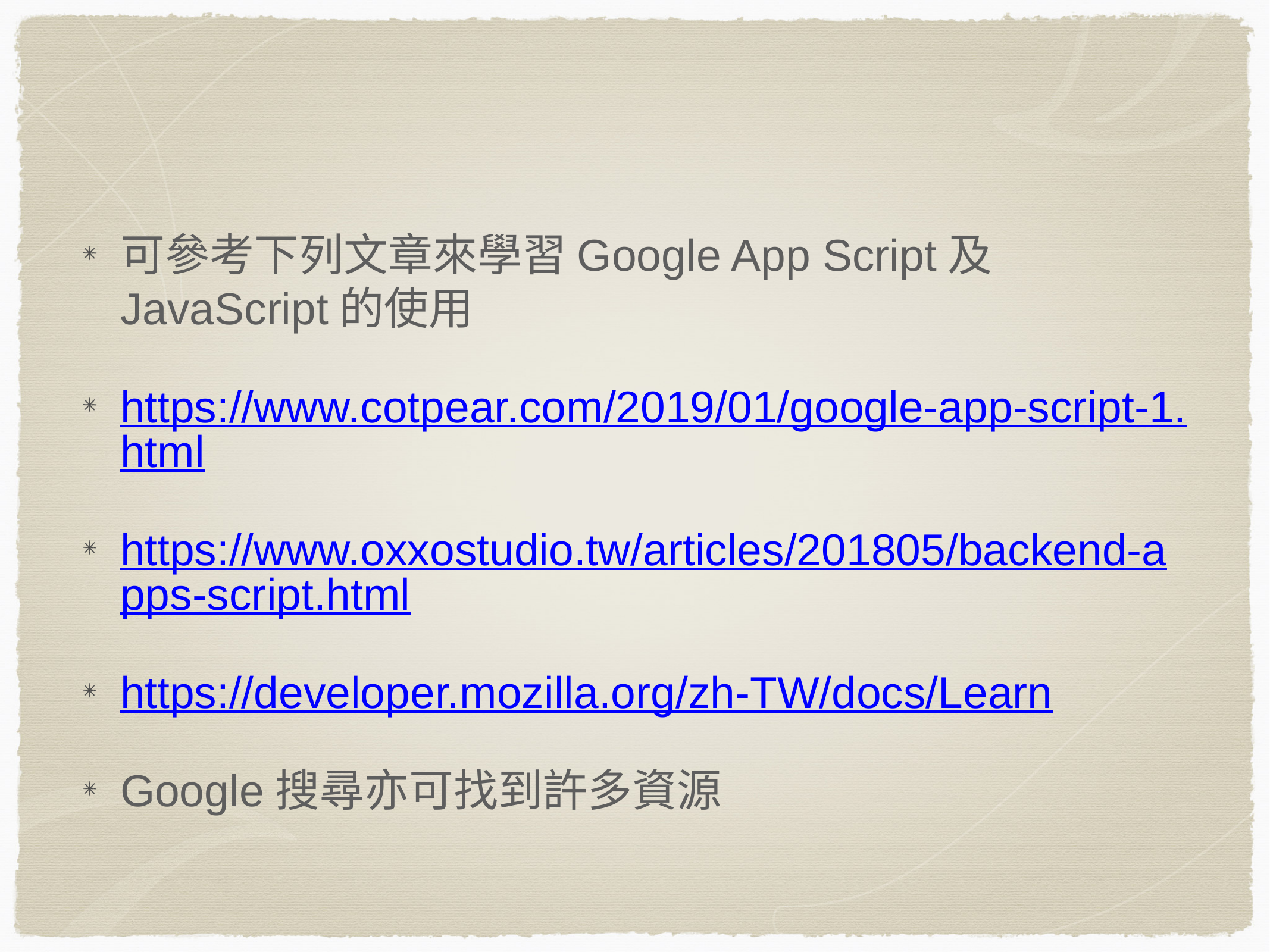

可參考下列文章來學習Google App Script及JavaScript的使用
https://www.cotpear.com/2019/01/google-app-script-1.html
https://www.oxxostudio.tw/articles/201805/backend-apps-script.html
https://developer.mozilla.org/zh-TW/docs/Learn
Google搜尋亦可找到許多資源